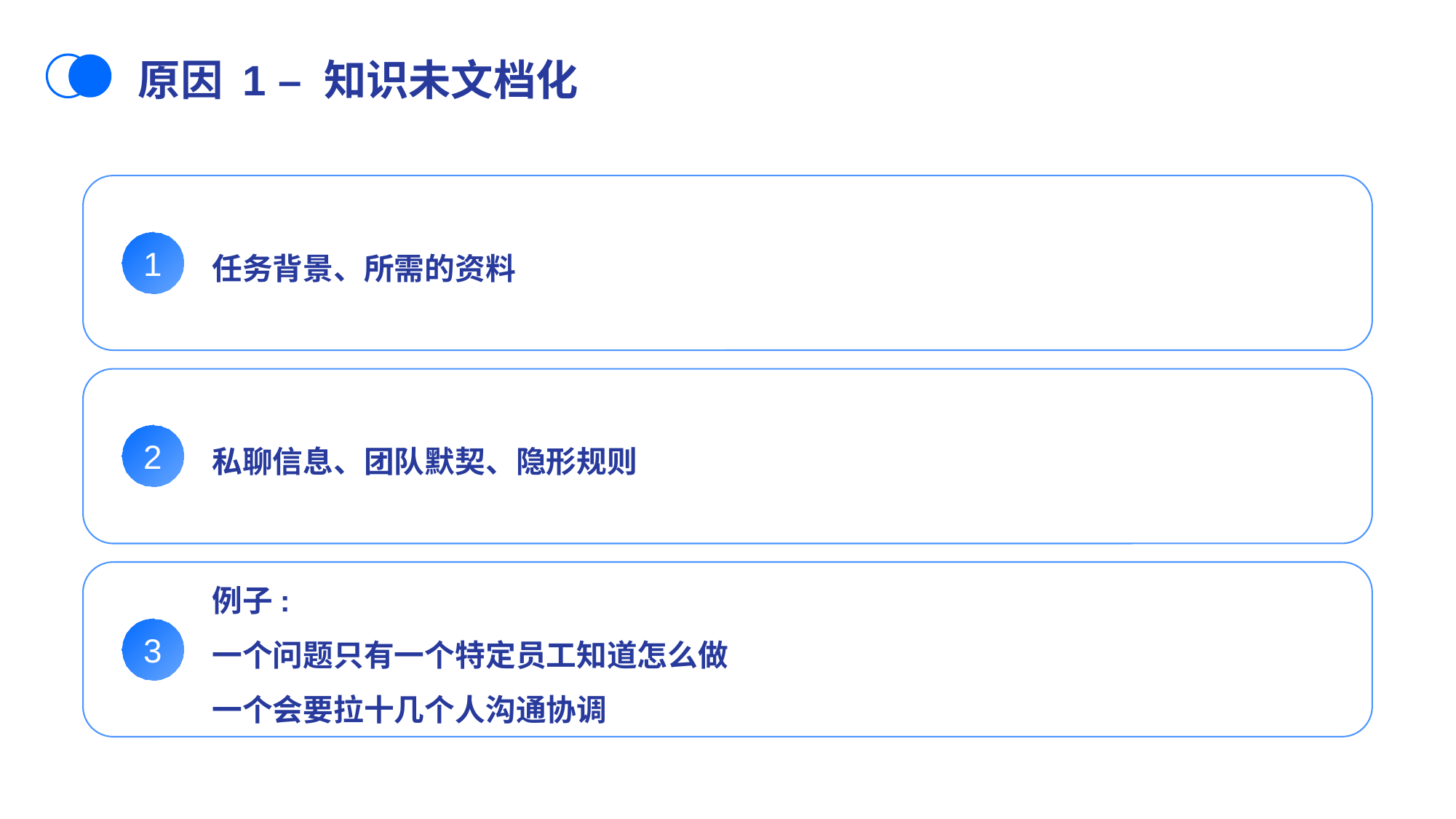

原因 1 – 知识未文档化

任务背景、所需的资料
1
私聊信息、团队默契、隐形规则
2
例子:
一个问题只有一个特定员工知道怎么做
一个会要拉十几个人沟通协调
3